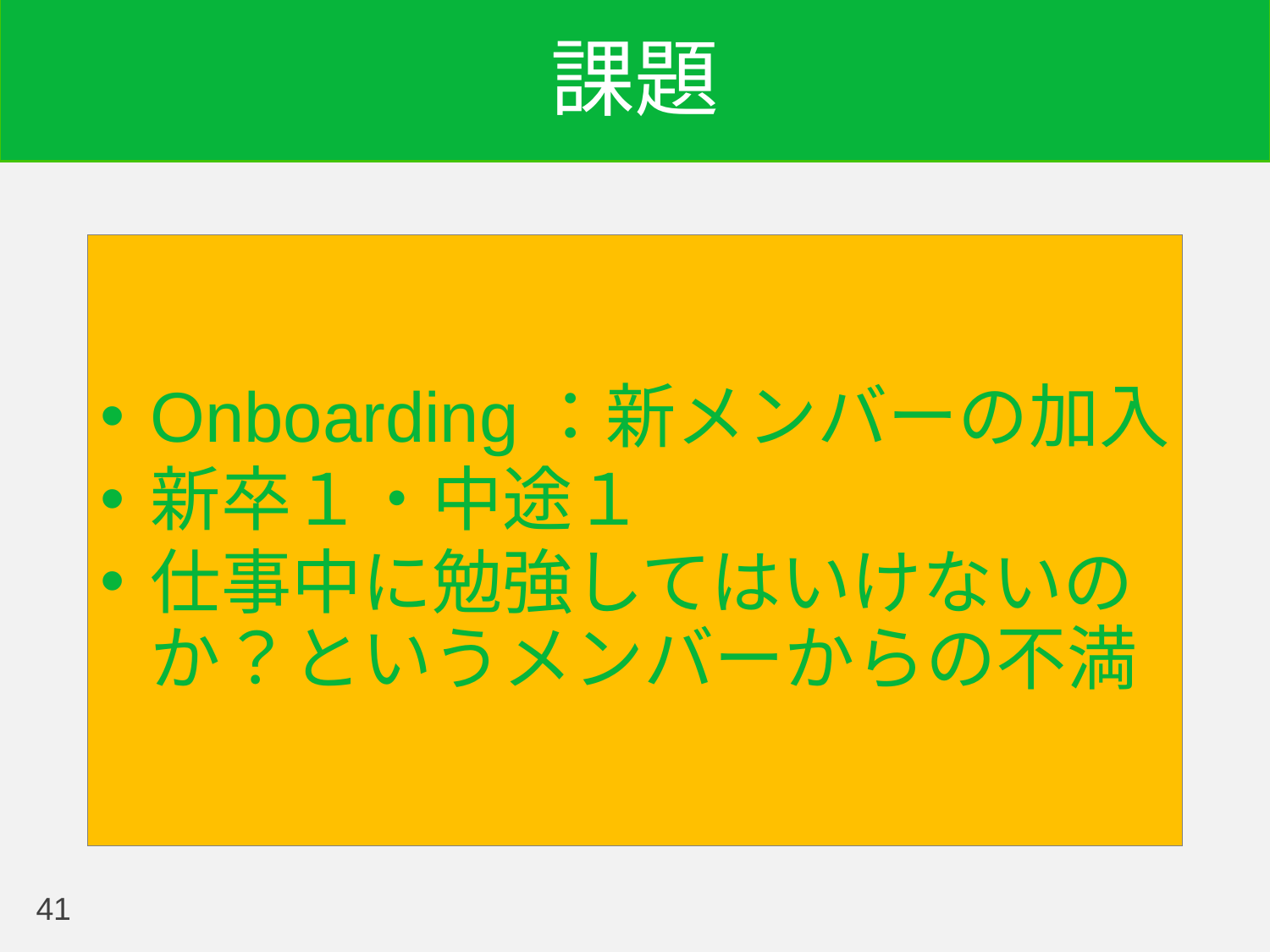

# 課題
Onboarding：新メンバーの加入
新卒１・中途１
仕事中に勉強してはいけないのか？というメンバーからの不満
41